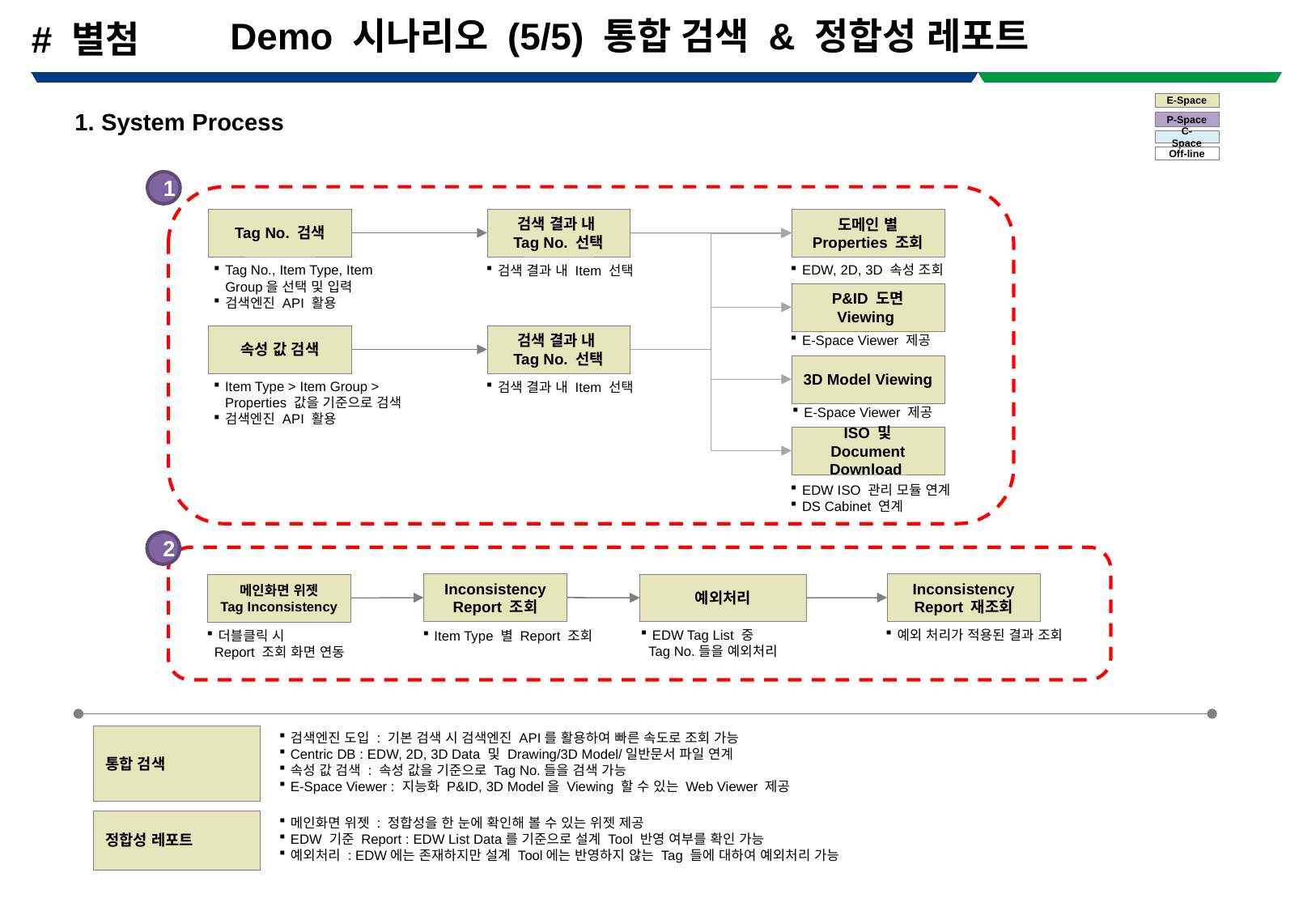

Demo 시나리오 (5/5) 통합 검색 & 정합성 레포트
# # 별첨
E-Space
1. System Process
P-Space
C-Space
Off-line
1

Tag No. 검색
검색 결과 내
Tag No. 선택
도메인 별 Properties 조회
EDW, 2D, 3D 속성 조회
Tag No., Item Type, Item Group을 선택 및 입력
검색엔진 API 활용
검색 결과 내 Item 선택
P&ID 도면 Viewing
속성 값 검색
검색 결과 내
Tag No. 선택
E-Space Viewer 제공
3D Model Viewing
Item Type > Item Group > Properties 값을 기준으로 검색
검색엔진 API 활용
검색 결과 내 Item 선택
E-Space Viewer 제공
ISO 및 Document Download
EDW ISO 관리 모듈 연계
DS Cabinet 연계
2

Inconsistency Report 조회
Inconsistency Report 재조회
예외처리
메인화면 위젯
Tag Inconsistency
EDW Tag List 중
  Tag No.들을 예외처리
예외 처리가 적용된 결과 조회
Item Type 별 Report 조회
더블클릭 시
  Report 조회 화면 연동
검색엔진 도입 : 기본 검색 시 검색엔진 API를 활용하여 빠른 속도로 조회 가능
Centric DB : EDW, 2D, 3D Data 및 Drawing/3D Model/일반문서 파일 연계
속성 값 검색 : 속성 값을 기준으로 Tag No.들을 검색 가능
E-Space Viewer : 지능화 P&ID, 3D Model을 Viewing 할 수 있는 Web Viewer 제공
통합 검색
메인화면 위젯 : 정합성을 한 눈에 확인해 볼 수 있는 위젯 제공
EDW 기준 Report : EDW List Data를 기준으로 설계 Tool 반영 여부를 확인 가능
예외처리 : EDW에는 존재하지만 설계 Tool에는 반영하지 않는 Tag 들에 대하여 예외처리 가능
정합성 레포트